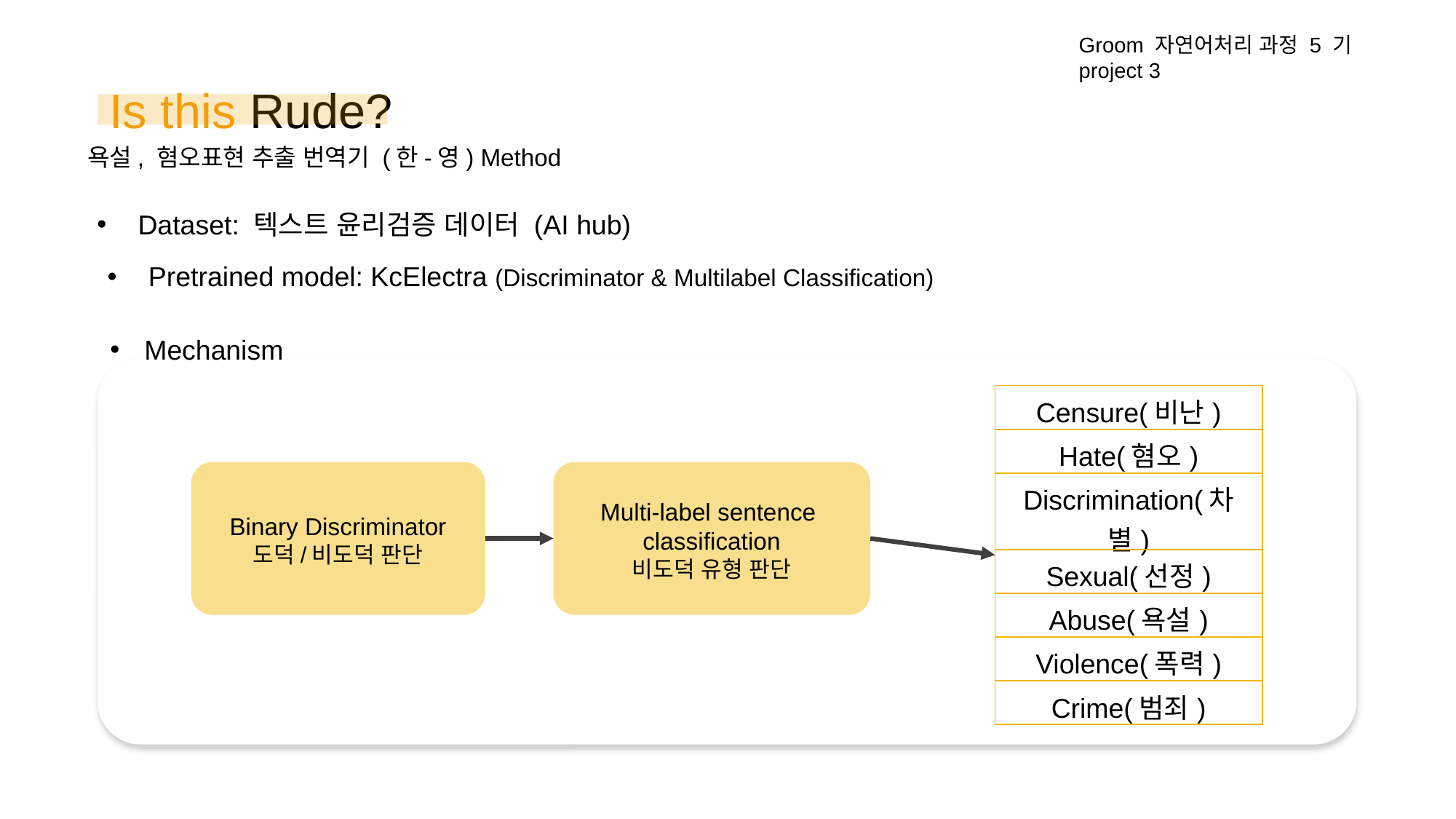

Groom 자연어처리 과정 5 기 project 3
Is this Rude?

욕설, 혐오표현 추출 번역기 (한-영) Method
Dataset: 텍스트 윤리검증 데이터 (AI hub)
Pretrained model: KcElectra (Discriminator & Multilabel Classification)
Mechanism

| Censure(비난) |
| --- |
| Hate(혐오) |
| Discrimination(차별) |
| Sexual(선정) |
| Abuse(욕설) |
| Violence(폭력) |
| Crime(범죄) |

Multi-label sentence
classification
비도덕 유형 판단
Binary Discriminator
도덕/비도덕 판단